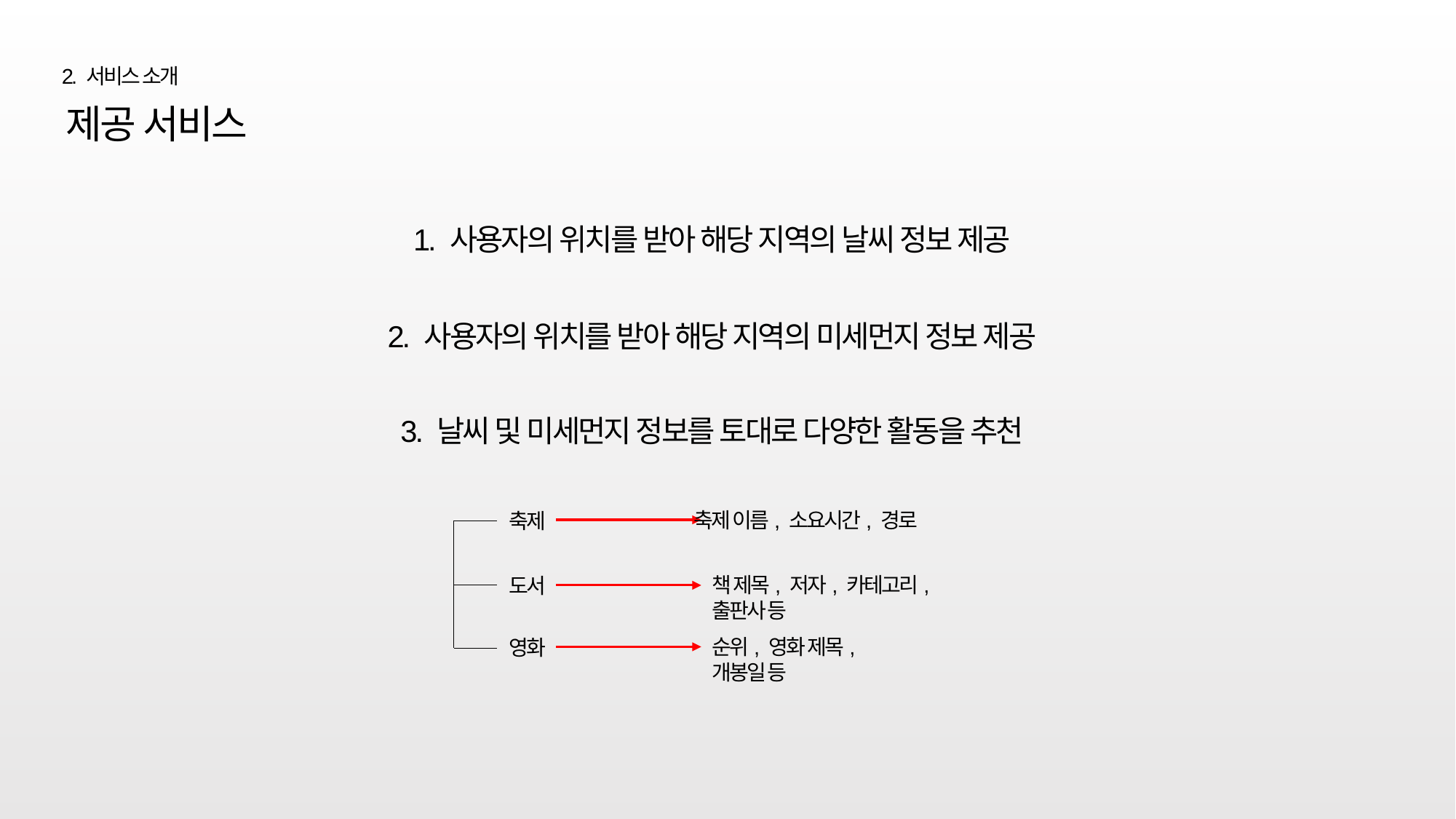

2. 서비스 소개
제공 서비스
1. 사용자의 위치를 받아 해당 지역의 날씨 정보 제공
2. 사용자의 위치를 받아 해당 지역의 미세먼지 정보 제공
3. 날씨 및 미세먼지 정보를 토대로 다양한 활동을 추천
축제 이름, 소요시간, 경로
축제
도서
영화
책 제목, 저자, 카테고리, 출판사 등
순위, 영화 제목, 개봉일 등